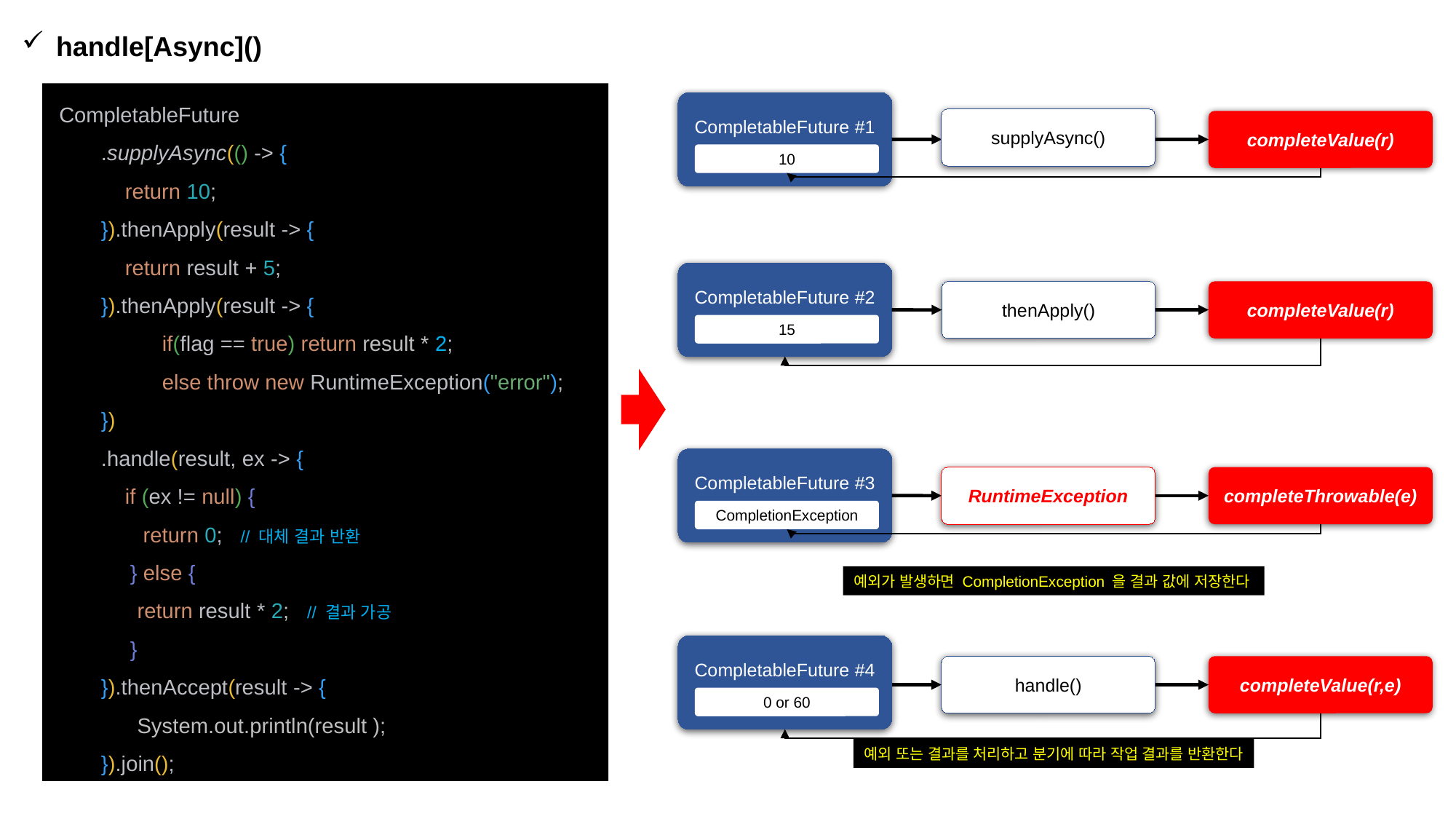

handle[Async]()
 CompletableFuture
        .supplyAsync(() -> {
            return 10;
        }).thenApply(result -> {
            return result + 5;
        }).thenApply(result -> {
 	if(flag == true) return result * 2;
	else throw new RuntimeException("error");
        })
        .handle(result, ex -> {
            if (ex != null) {
               return 0;   // 대체 결과 반환
            } else {
              return result * 2;   // 결과 가공
            }
        }).thenAccept(result -> {
              System.out.println(result );
        }).join();
CompletableFuture #1

supplyAsync()
completeValue(r)
10
CompletableFuture #2

thenApply()
completeValue(r)
15

CompletableFuture #3

RuntimeException
completeThrowable(e)
CompletionException
예외가 발생하면 CompletionException 을 결과 값에 저장한다
CompletableFuture #4

handle()
completeValue(r,e)
0 or 60
예외 또는 결과를 처리하고 분기에 따라 작업 결과를 반환한다